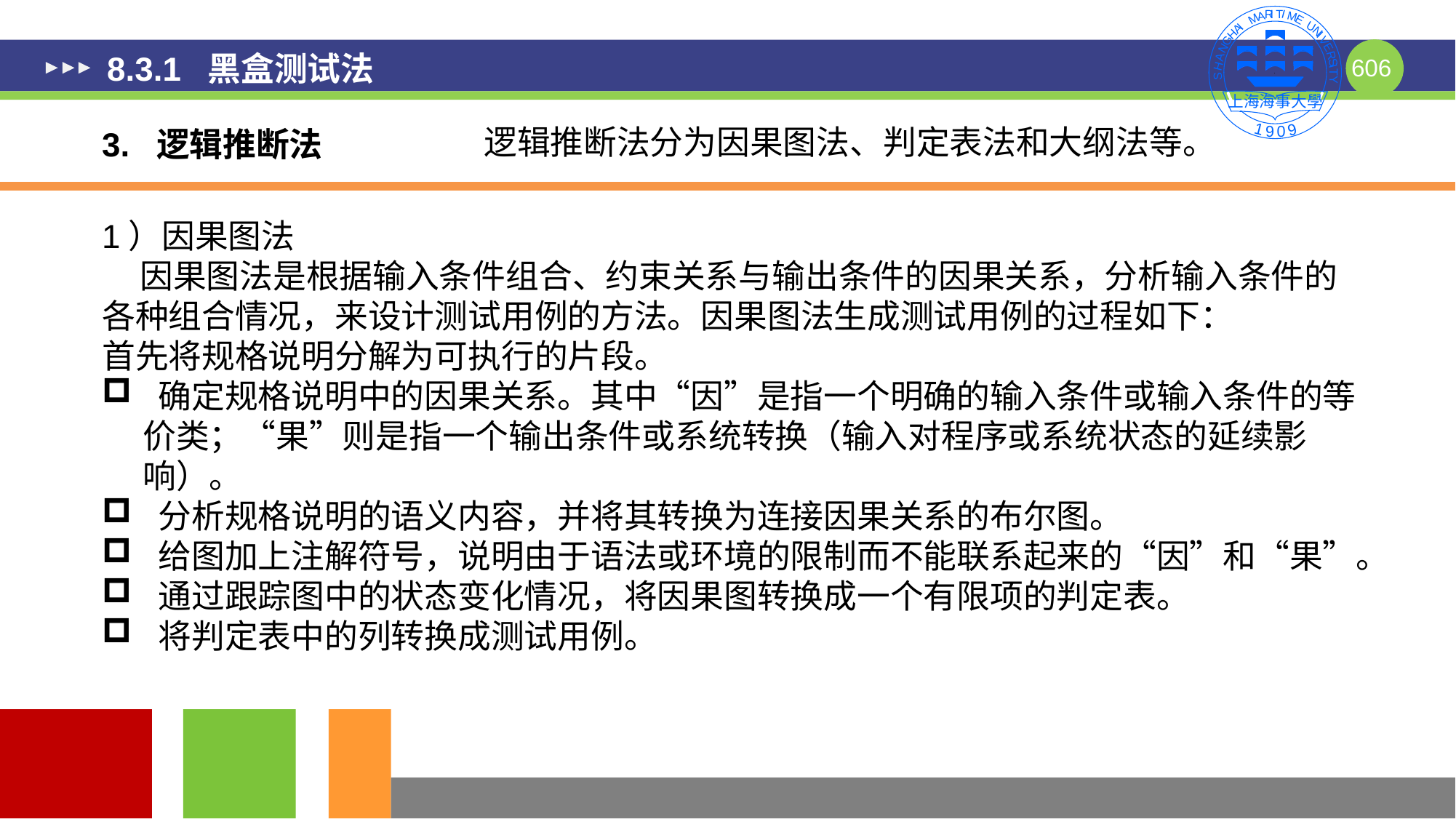

# 8.3.1  黑盒测试法
逻辑推断法分为因果图法、判定表法和大纲法等。
3.  逻辑推断法

1）因果图法
    因果图法是根据输入条件组合、约束关系与输出条件的因果关系，分析输入条件的各种组合情况，来设计测试用例的方法。因果图法生成测试用例的过程如下：
首先将规格说明分解为可执行的片段。
 确定规格说明中的因果关系。其中“因”是指一个明确的输入条件或输入条件的等价类；“果”则是指一个输出条件或系统转换（输入对程序或系统状态的延续影响）。
 分析规格说明的语义内容，并将其转换为连接因果关系的布尔图。
 给图加上注解符号，说明由于语法或环境的限制而不能联系起来的“因”和“果”。
 通过跟踪图中的状态变化情况，将因果图转换成一个有限项的判定表。
 将判定表中的列转换成测试用例。

606